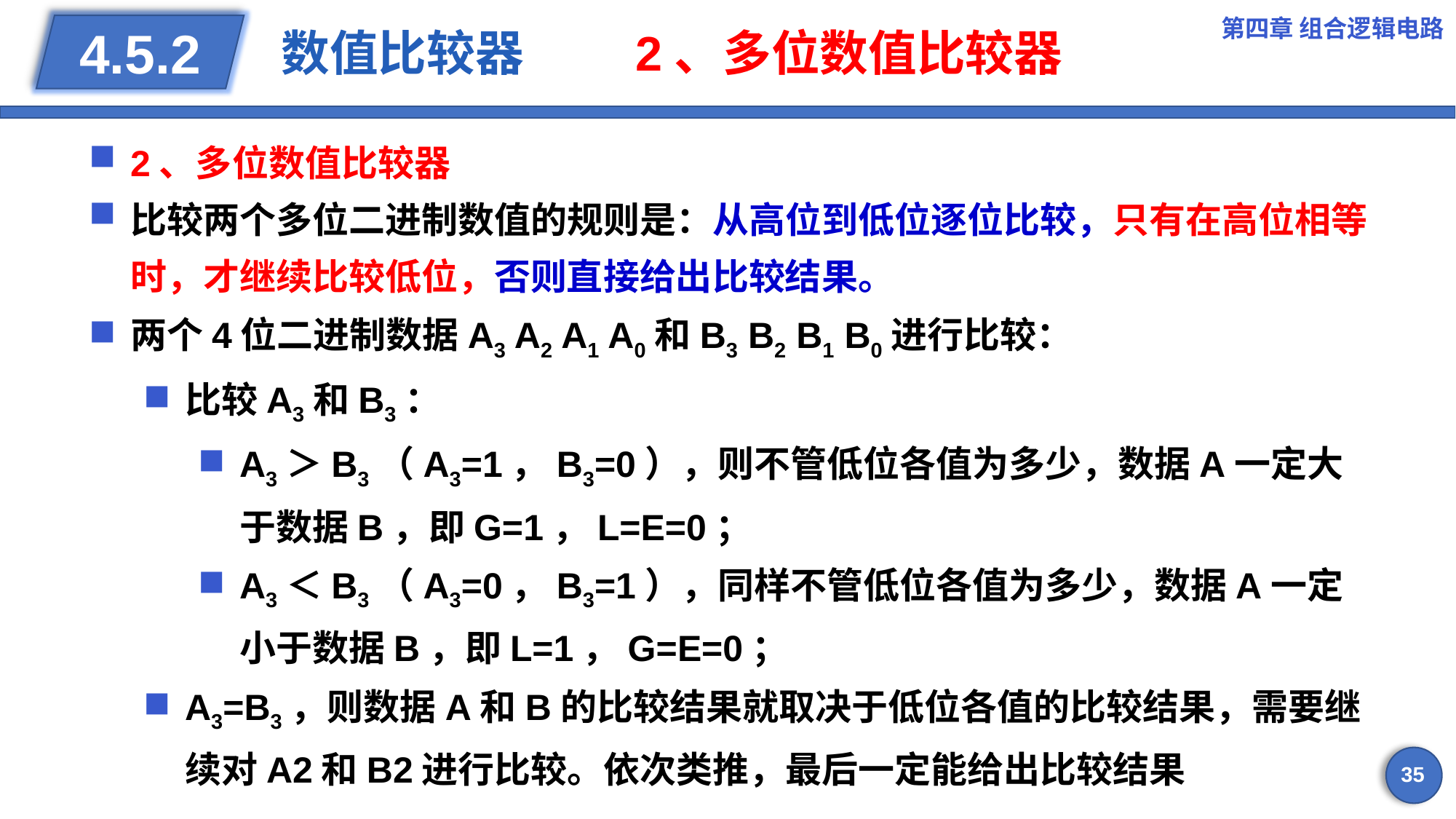

第四章 组合逻辑电路
# 数值比较器         2、多位数值比较器
4.5.2
2、多位数值比较器
比较两个多位二进制数值的规则是：从高位到低位逐位比较，只有在高位相等时，才继续比较低位，否则直接给出比较结果。
两个4位二进制数据A3 A2 A1 A0和B3 B2 B1 B0进行比较：
比较A3和B3：
A3＞B3（A3=1，B3=0），则不管低位各值为多少，数据A一定大于数据B，即G=1，L=E=0；
A3＜B3（A3=0，B3=1），同样不管低位各值为多少，数据A一定小于数据B，即L=1，G=E=0；
A3=B3，则数据A和B的比较结果就取决于低位各值的比较结果，需要继续对A2和B2进行比较。依次类推，最后一定能给出比较结果
35